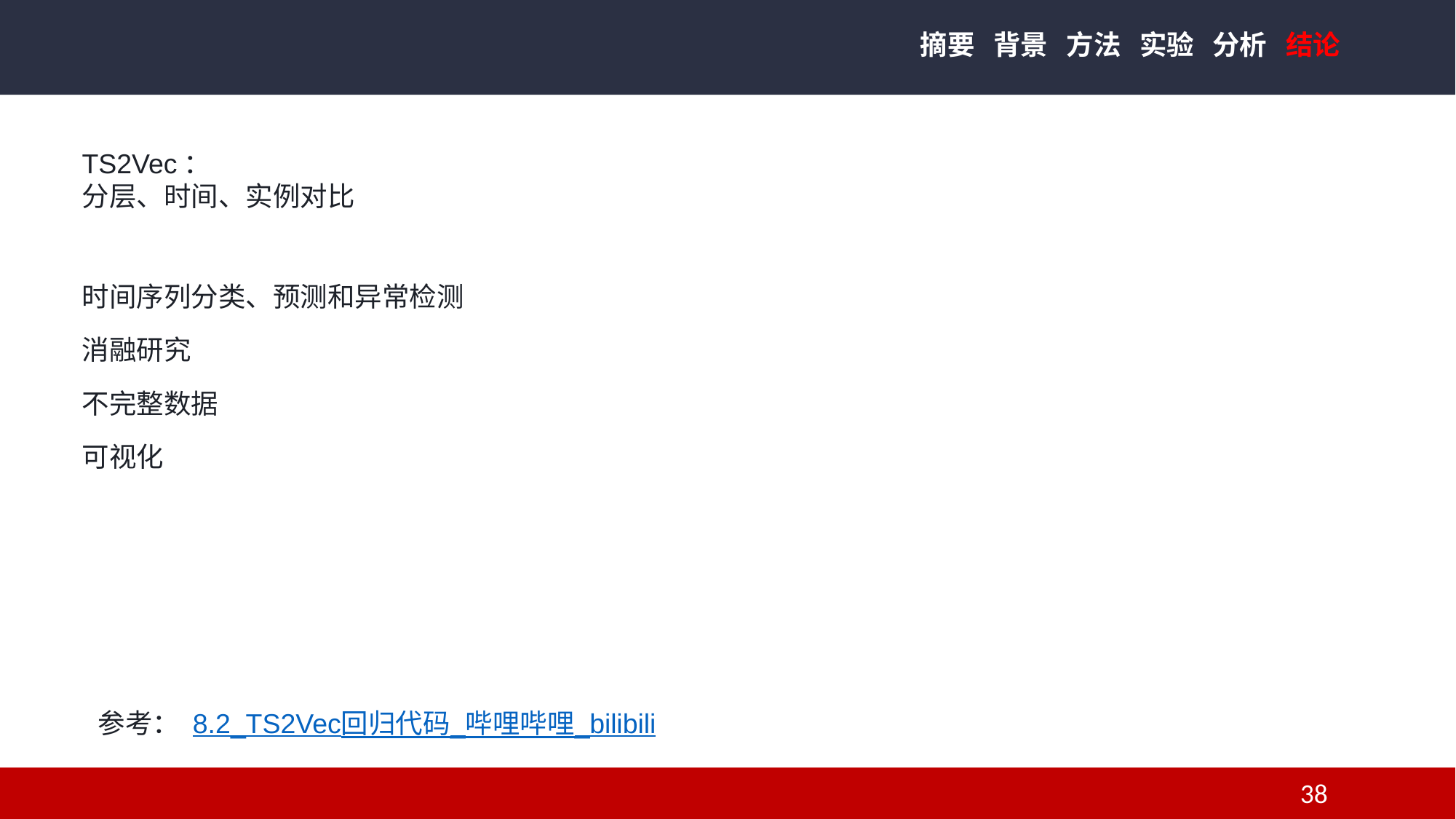

摘要   背景   方法   实验   分析   结论
TS2Vec：
分层、时间、实例对比
时间序列分类、预测和异常检测
消融研究
不完整数据
可视化
参考：
8.2_TS2Vec回归代码_哔哩哔哩_bilibili
38